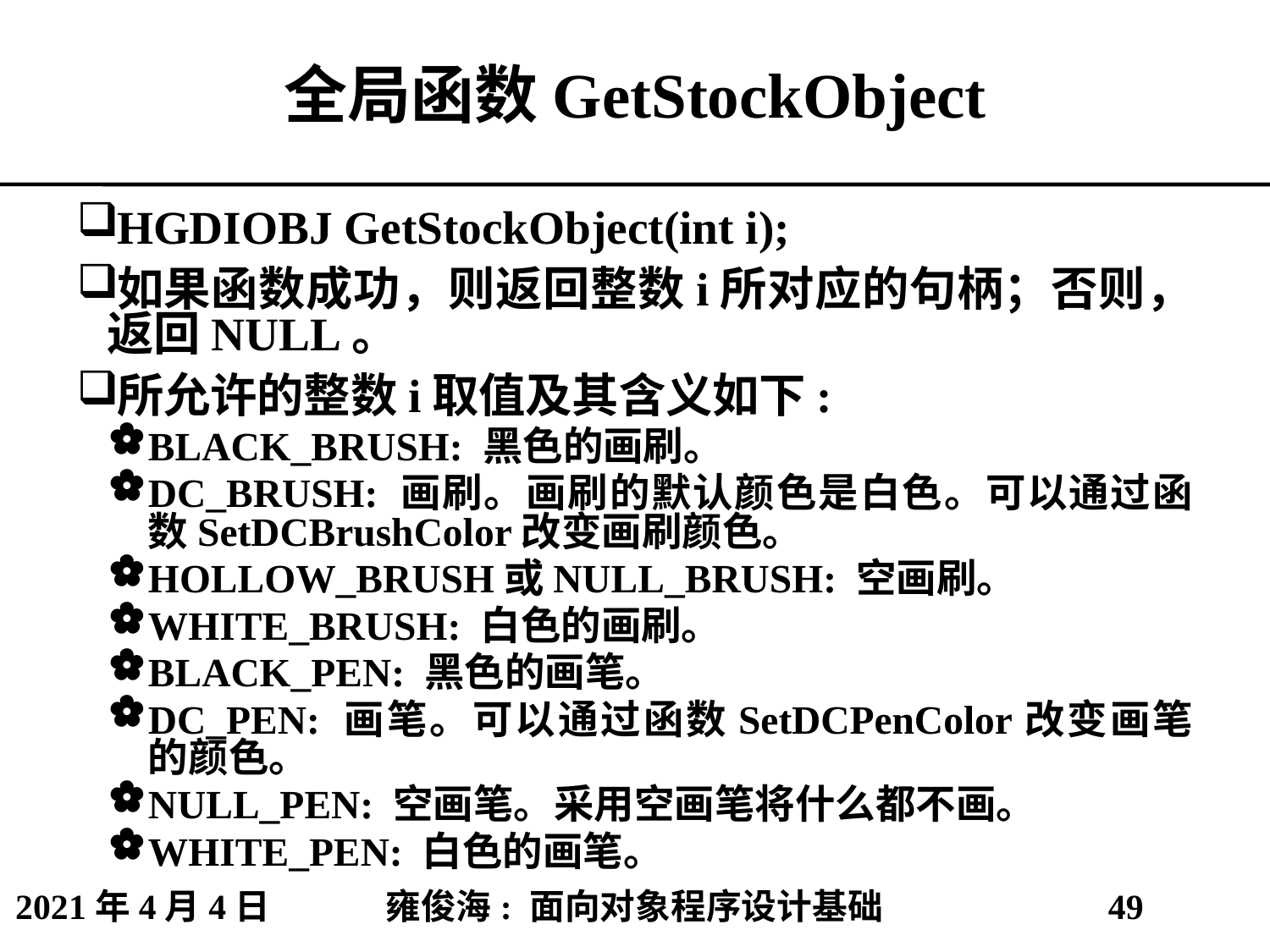

# 全局函数GetStockObject

HGDIOBJ GetStockObject(int i);
如果函数成功，则返回整数i所对应的句柄；否则，返回NULL。
所允许的整数i取值及其含义如下:
BLACK_BRUSH: 黑色的画刷。
DC_BRUSH: 画刷。画刷的默认颜色是白色。可以通过函数SetDCBrushColor改变画刷颜色。
HOLLOW_BRUSH或NULL_BRUSH: 空画刷。
WHITE_BRUSH: 白色的画刷。
BLACK_PEN: 黑色的画笔。
DC_PEN: 画笔。可以通过函数SetDCPenColor改变画笔的颜色。
NULL_PEN: 空画笔。采用空画笔将什么都不画。
WHITE_PEN: 白色的画笔。
2021年4月4日
雍俊海: 面向对象程序设计基础
49